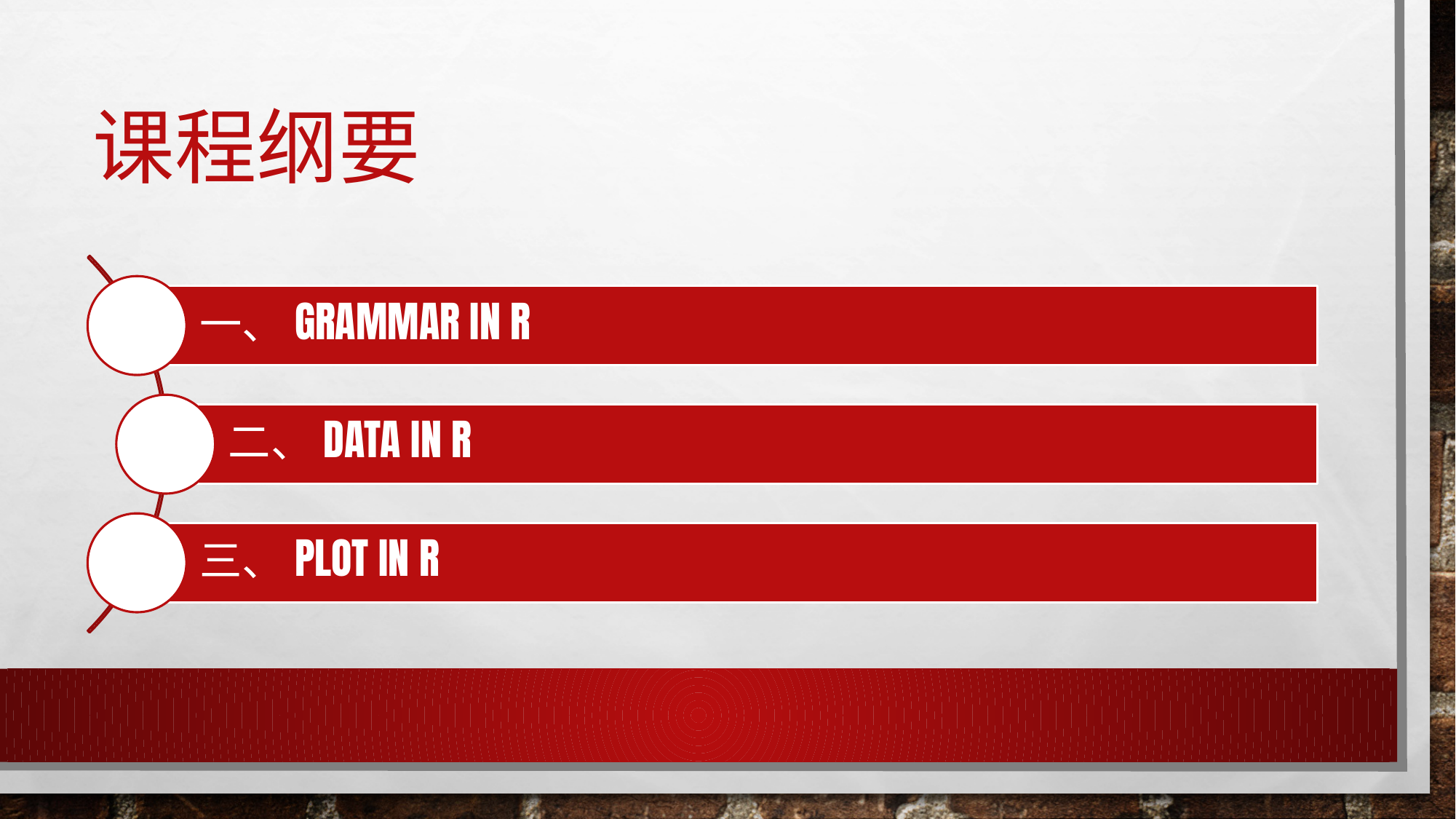

# 课程纲要
一、GRAMMAR IN R
二、DATA IN R
三、PLOT IN R